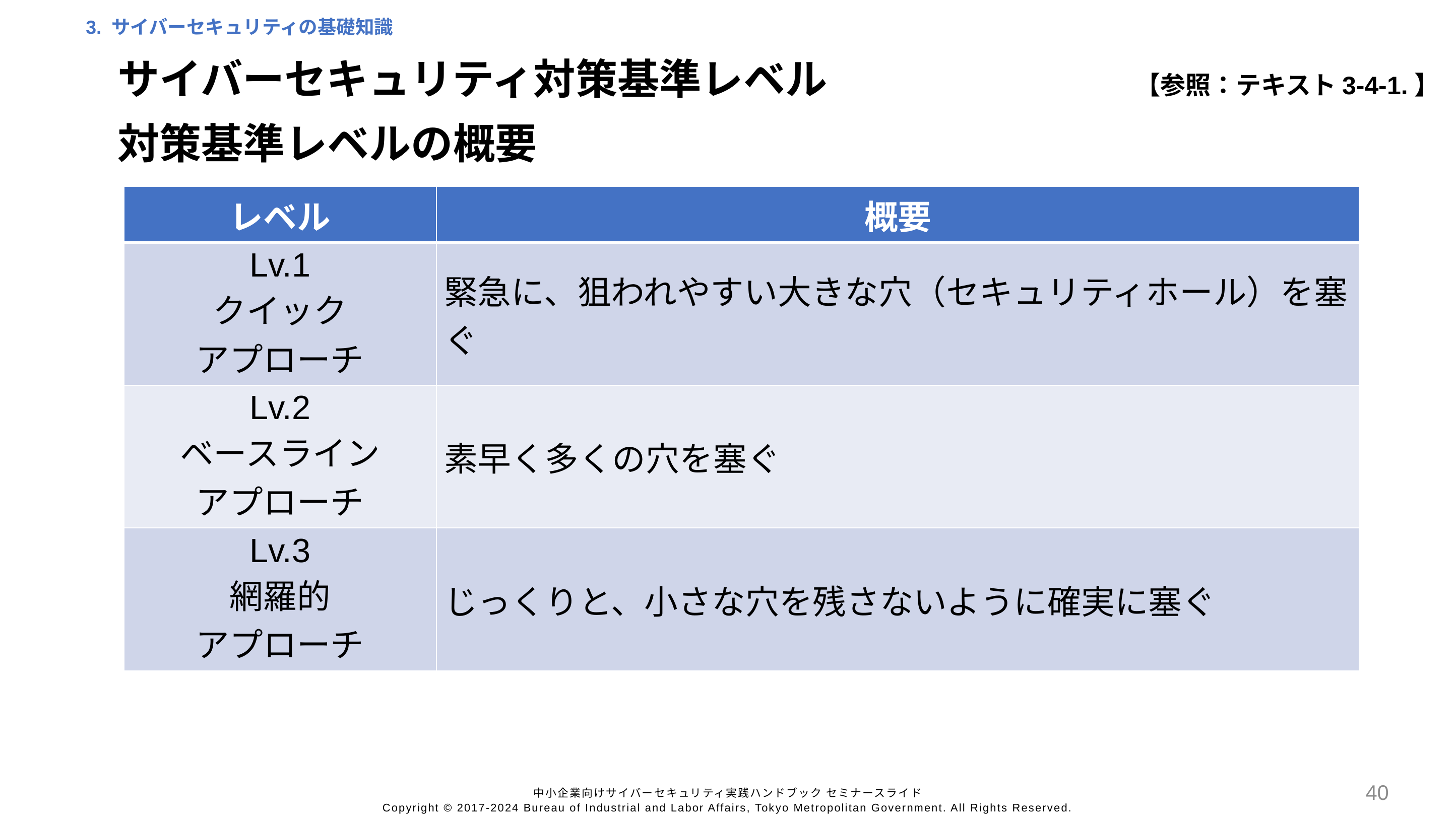

3. サイバーセキュリティの基礎知識
サイバーセキュリティ対策基準レベル
【参照：テキスト3-4-1.】
対策基準レベルの概要
| レベル | 概要 |
| --- | --- |
| Lv.1 クイック アプローチ | 緊急に、狙われやすい大きな穴（セキュリティホール）を塞ぐ |
| Lv.2 ベースライン アプローチ | 素早く多くの穴を塞ぐ |
| Lv.3 網羅的 アプローチ | じっくりと、小さな穴を残さないように確実に塞ぐ |
40